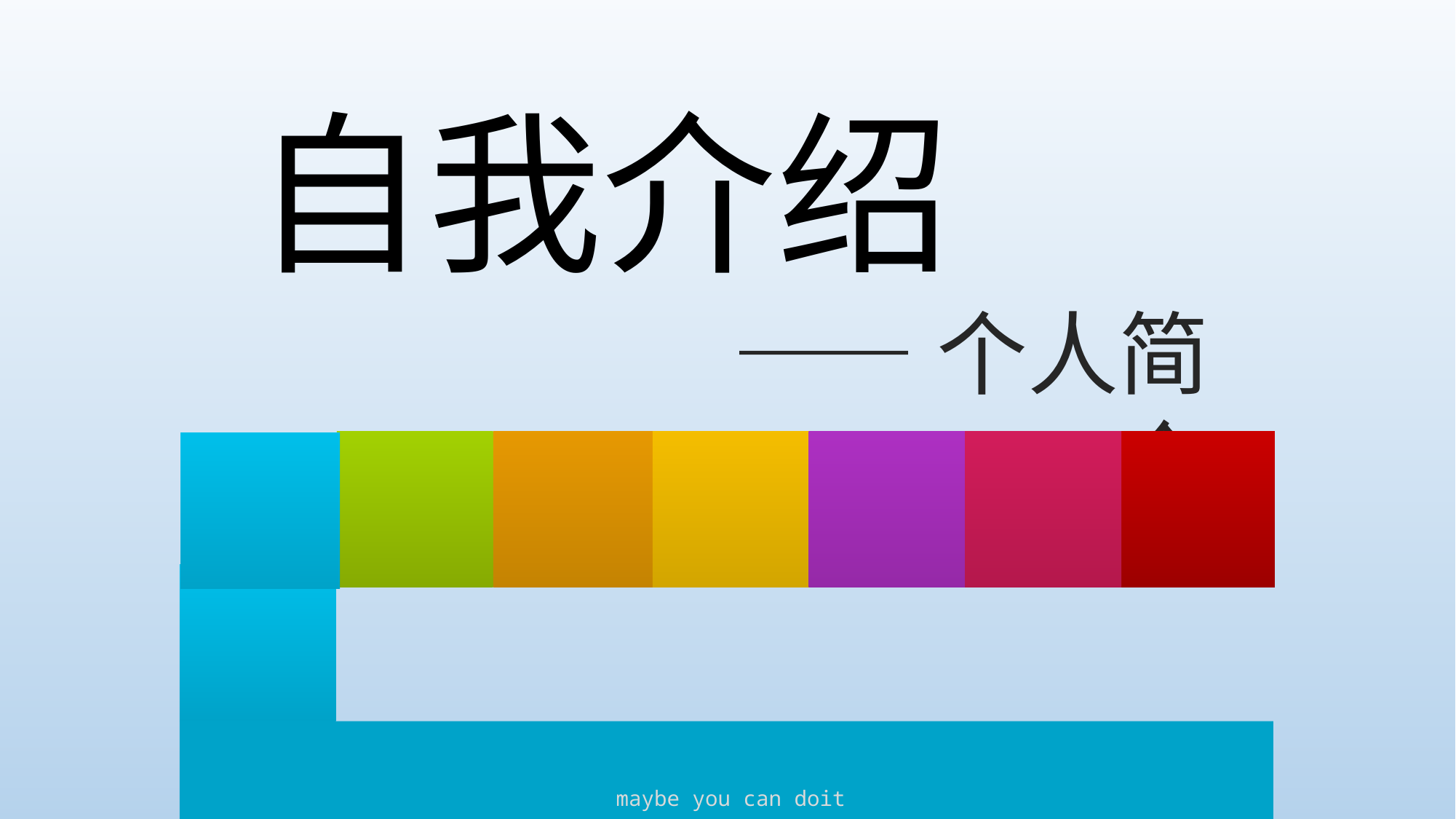

自我介绍
——个人简介
Your text here

maybe you can doit